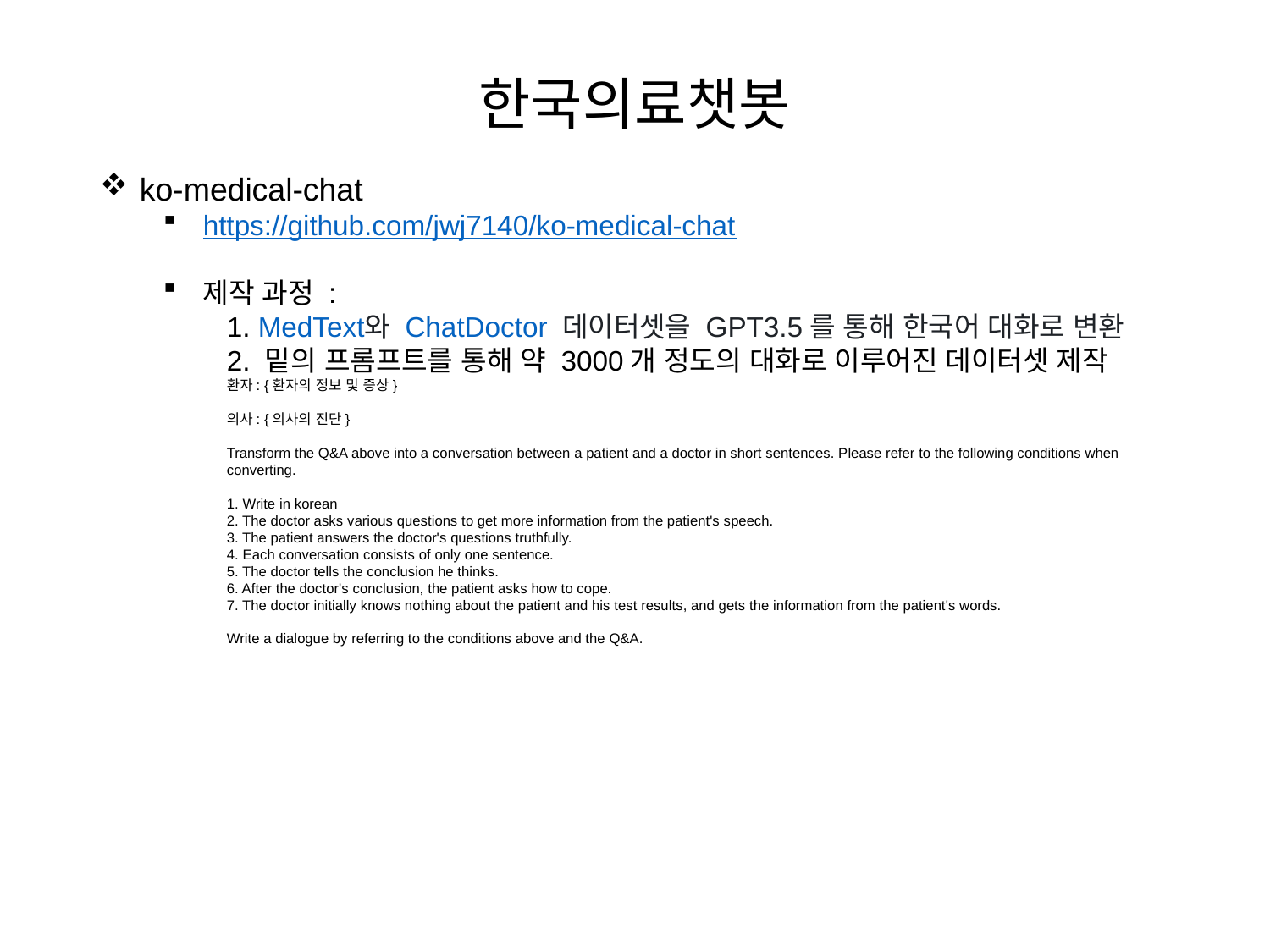

한국의료챗봇
ko-medical-chat
https://github.com/jwj7140/ko-medical-chat

제작 과정 :
1. MedText와 ChatDoctor 데이터셋을 GPT3.5를 통해 한국어 대화로 변환
2. 밑의 프롬프트를 통해 약 3000개 정도의 대화로 이루어진 데이터셋 제작
환자: {환자의 정보 및 증상}

의사: {의사의 진단}

Transform the Q&A above into a conversation between a patient and a doctor in short sentences. Please refer to the following conditions when converting.

1. Write in korean
2. The doctor asks various questions to get more information from the patient's speech.
3. The patient answers the doctor's questions truthfully.
4. Each conversation consists of only one sentence.
5. The doctor tells the conclusion he thinks.
6. After the doctor's conclusion, the patient asks how to cope.
7. The doctor initially knows nothing about the patient and his test results, and gets the information from the patient's words.

Write a dialogue by referring to the conditions above and the Q&A.